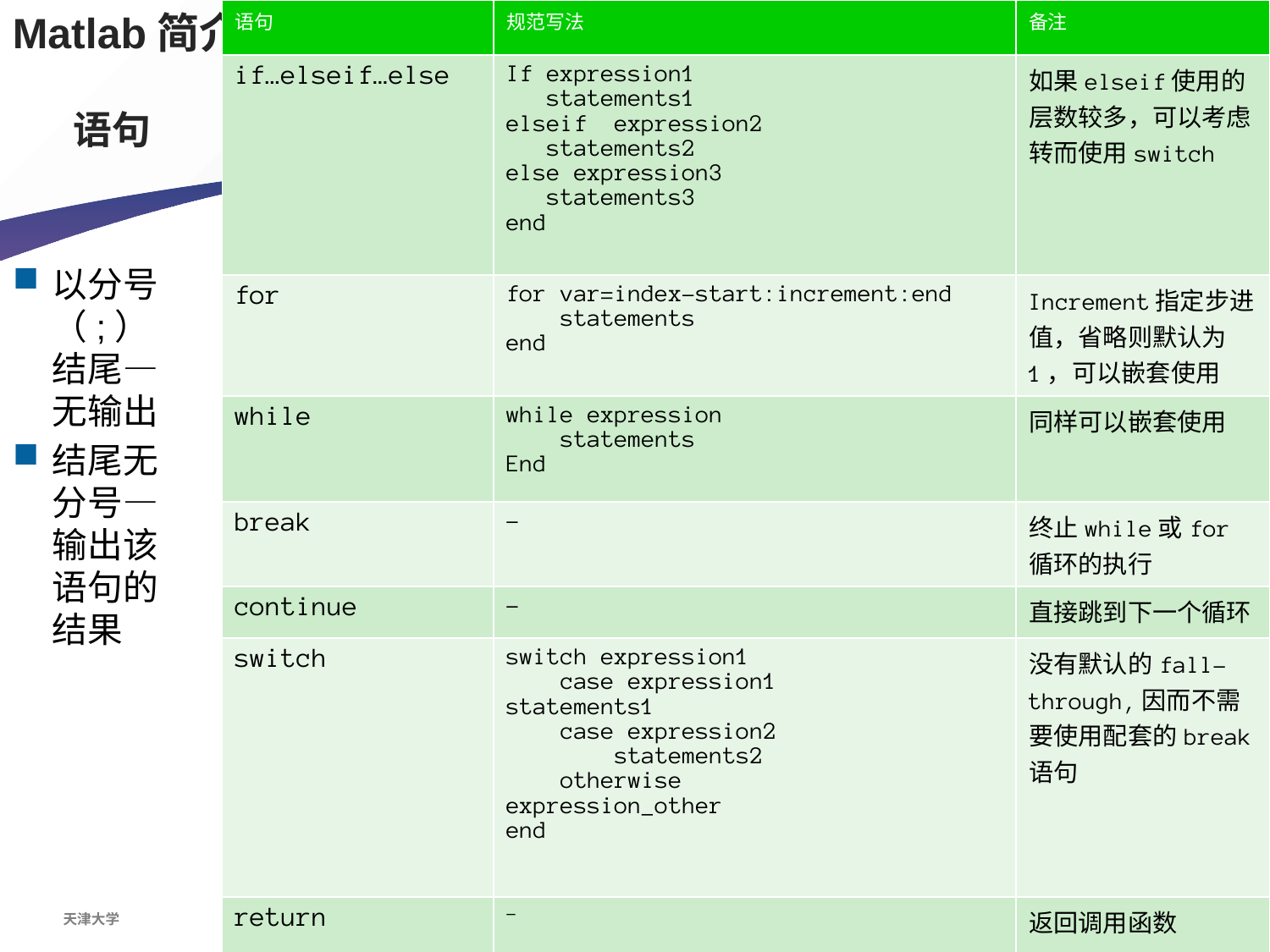

| 语句 | 规范写法 | 备注 |
| --- | --- | --- |
| if…elseif…else | If expression1 statements1 elseif expression2 statements2 else expression3 statements3 end | 如果elseif使用的层数较多，可以考虑转而使用switch |
| for | for var=index-start:increment:end statements end | Increment指定步进值，省略则默认为1，可以嵌套使用 |
| while | while expression statements End | 同样可以嵌套使用 |
| break | - | 终止while或for循环的执行 |
| continue | - | 直接跳到下一个循环 |
| switch | switch expression1 case expression1 statements1 case expression2 statements2 otherwise expression\_other end | 没有默认的fall-through,因而不需要使用配套的break语句 |
| return | - | 返回调用函数 |
Matlab简介

# 语句
以分号 （;） 结尾—无输出
结尾无分号—输出该语句的结果